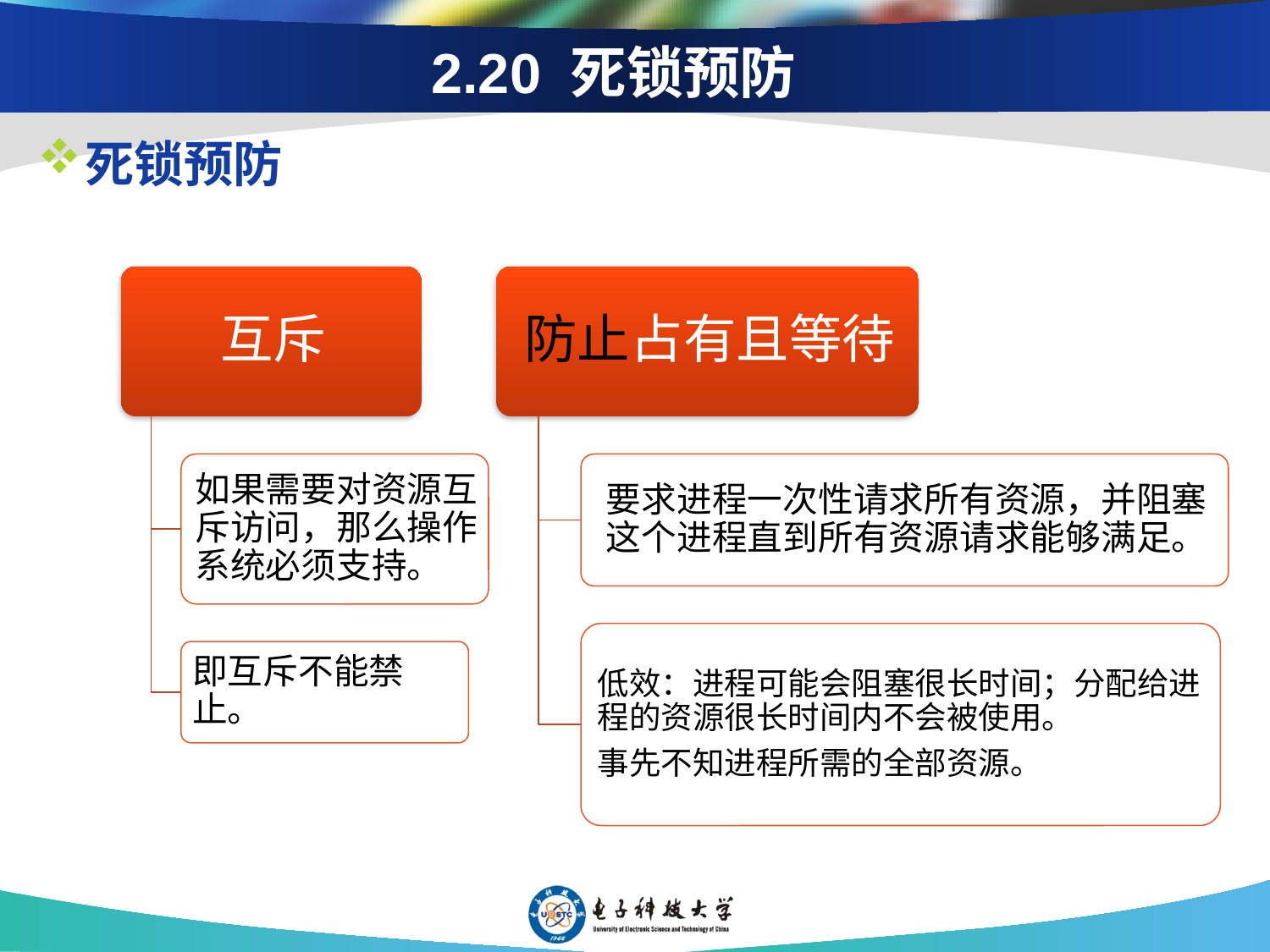

# 2.20 死锁预防
死锁预防
互斥
如果需要对资源互斥访问，那么操作系统必须支持。
即互斥不能禁止。
防止占有且等待
要求进程一次性请求所有资源，并阻塞这个进程直到所有资源请求能够满足。
低效：进程可能会阻塞很长时间；分配给进程的资源很长时间内不会被使用。
事先不知进程所需的全部资源。